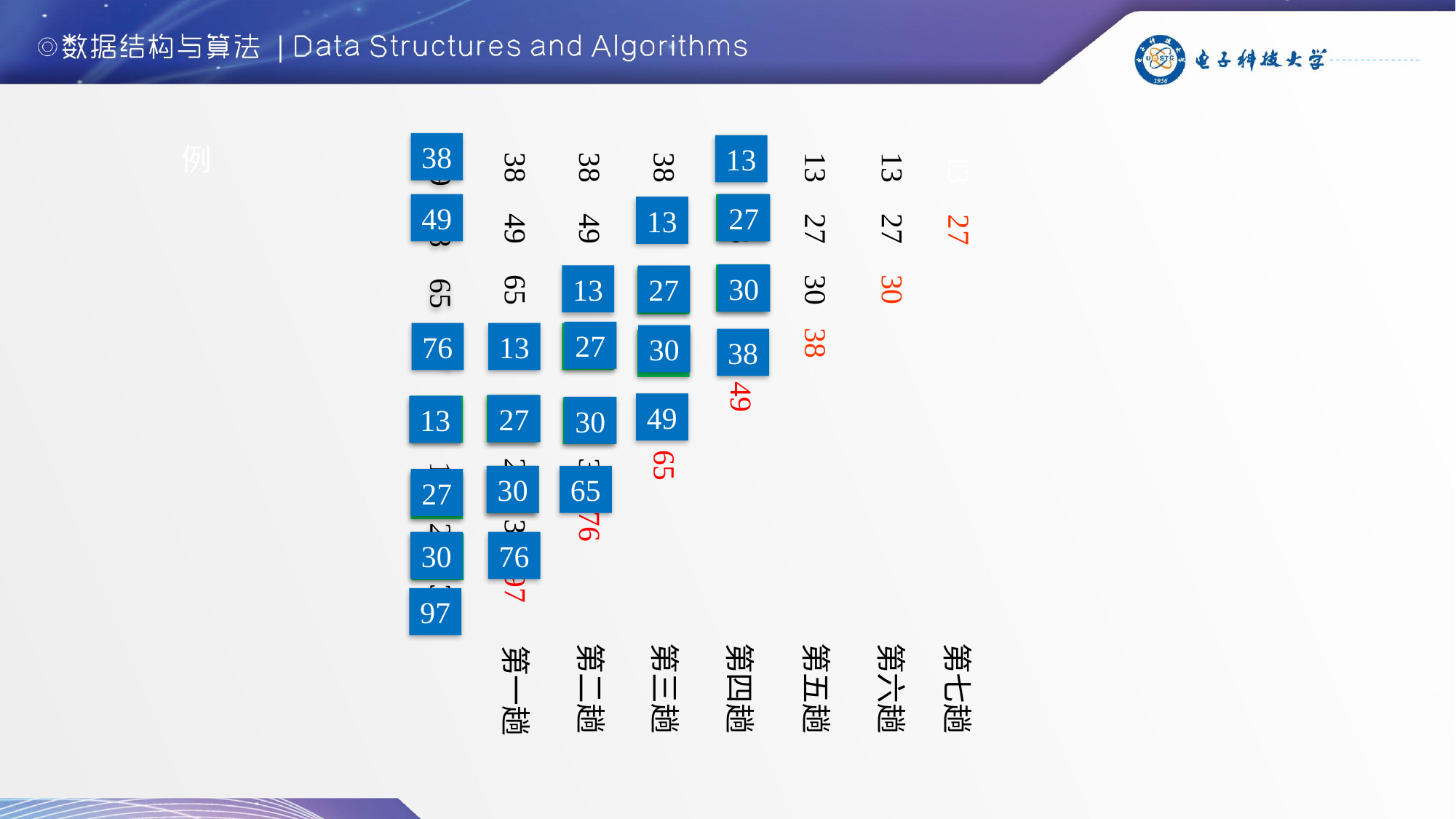

38
例
13
38    49    65    76    13    27    30   97
38    49    13    27    30   65
38    13    27   30   49
13    27    30
38    49    65    13    27    30   76
13    27    30   38
13    27
49    38    65    97    76    13    27    30
27
49
38
13
30
38
13
27
49
27
13
76
65
30
38
49
49
27
76
13
97
30
65
30
76
65
27
97
76
30
97
97
第二趟
第三趟
第四趟
第五趟
第六趟
第七趟
第一趟
256